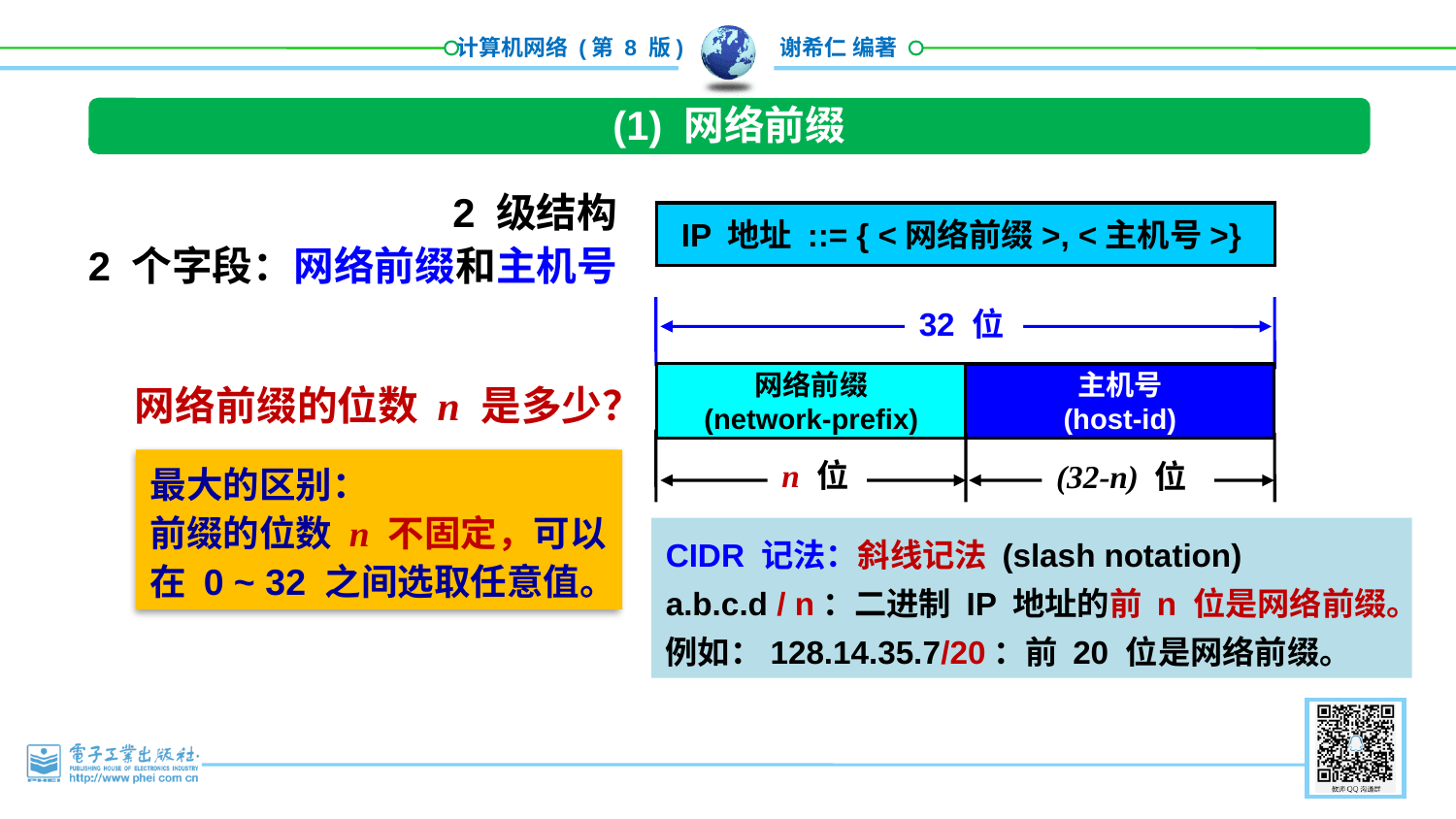

(1) 网络前缀

2 级结构
2 个字段：网络前缀和主机号
IP 地址 ::= { <网络前缀>, <主机号>}

32 位

网络前缀
(network-prefix)
主机号
(host-id)

n 位
(32-n) 位

网络前缀的位数 n 是多少？
最大的区别：
前缀的位数 n 不固定，可以在 0 ~ 32 之间选取任意值。
CIDR 记法：斜线记法 (slash notation)
a.b.c.d / n：二进制 IP 地址的前 n 位是网络前缀。
例如：128.14.35.7/20：前 20 位是网络前缀。